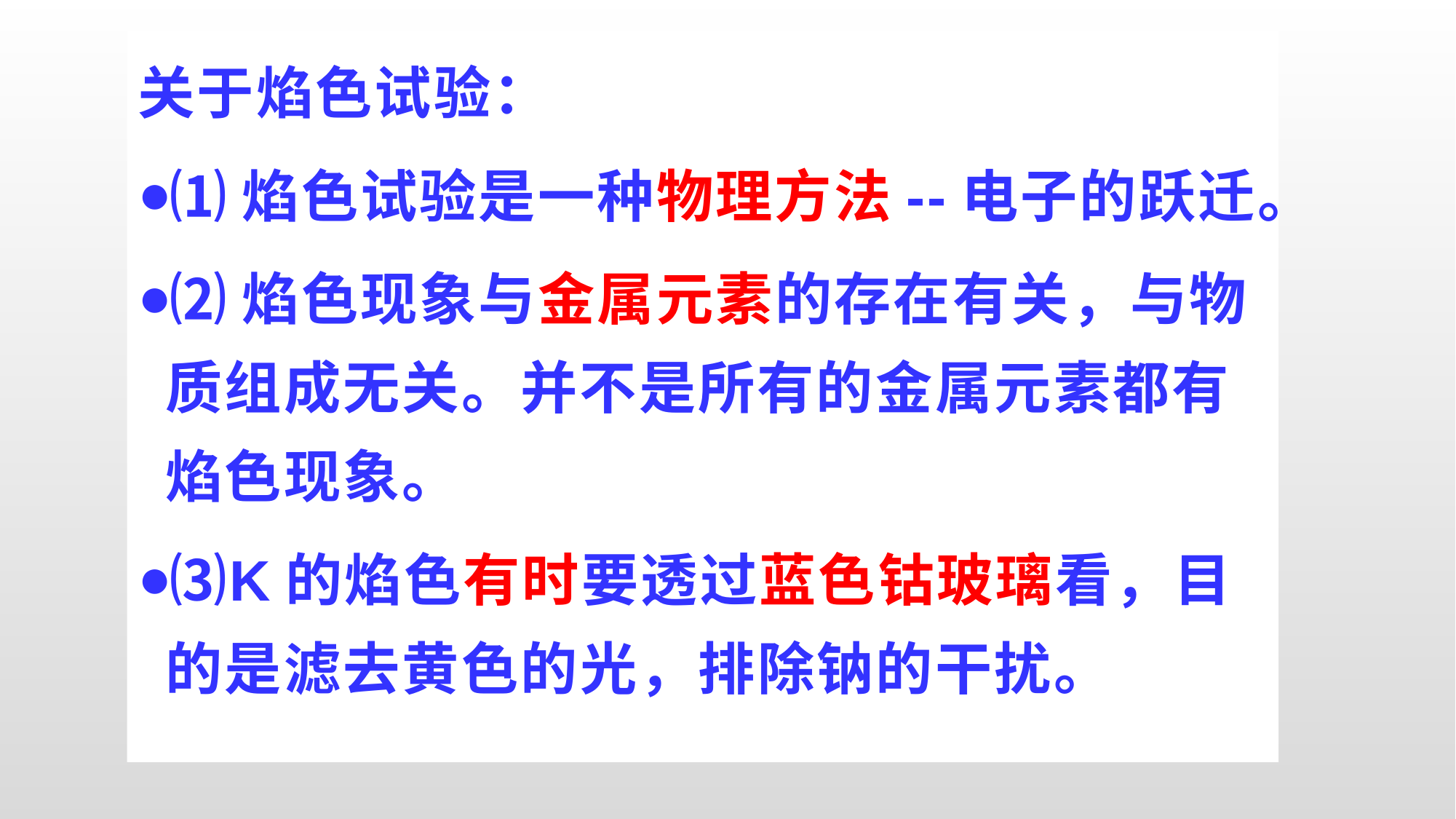

关于焰色试验：
⑴焰色试验是一种物理方法--电子的跃迁。
⑵焰色现象与金属元素的存在有关，与物质组成无关。并不是所有的金属元素都有焰色现象。
⑶K的焰色有时要透过蓝色钴玻璃看，目的是滤去黄色的光，排除钠的干扰。